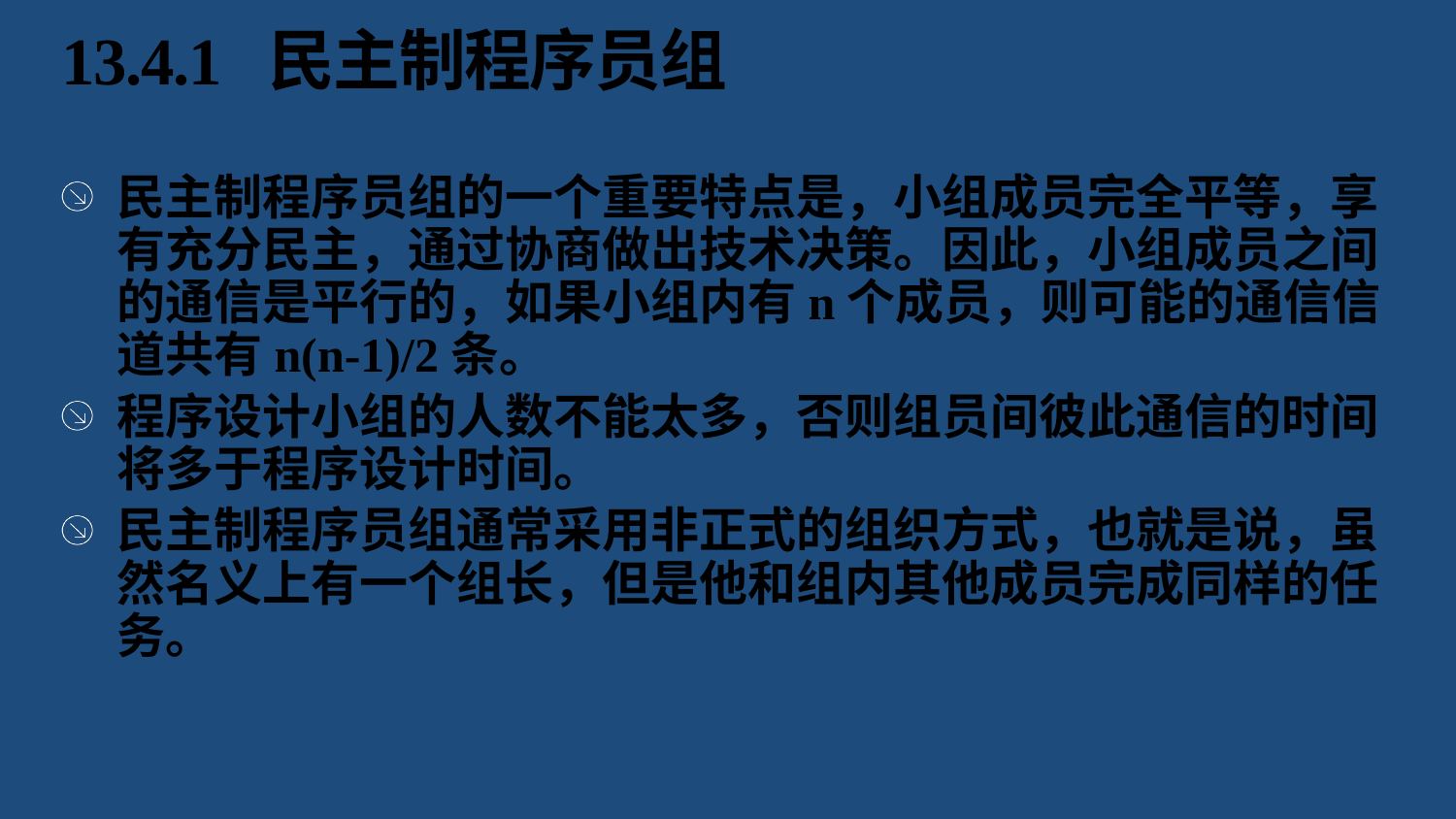

# 13.4.1  民主制程序员组
民主制程序员组的一个重要特点是，小组成员完全平等，享有充分民主，通过协商做出技术决策。因此，小组成员之间的通信是平行的，如果小组内有n个成员，则可能的通信信道共有n(n-1)/2条。
程序设计小组的人数不能太多，否则组员间彼此通信的时间将多于程序设计时间。
民主制程序员组通常采用非正式的组织方式，也就是说，虽然名义上有一个组长，但是他和组内其他成员完成同样的任务。